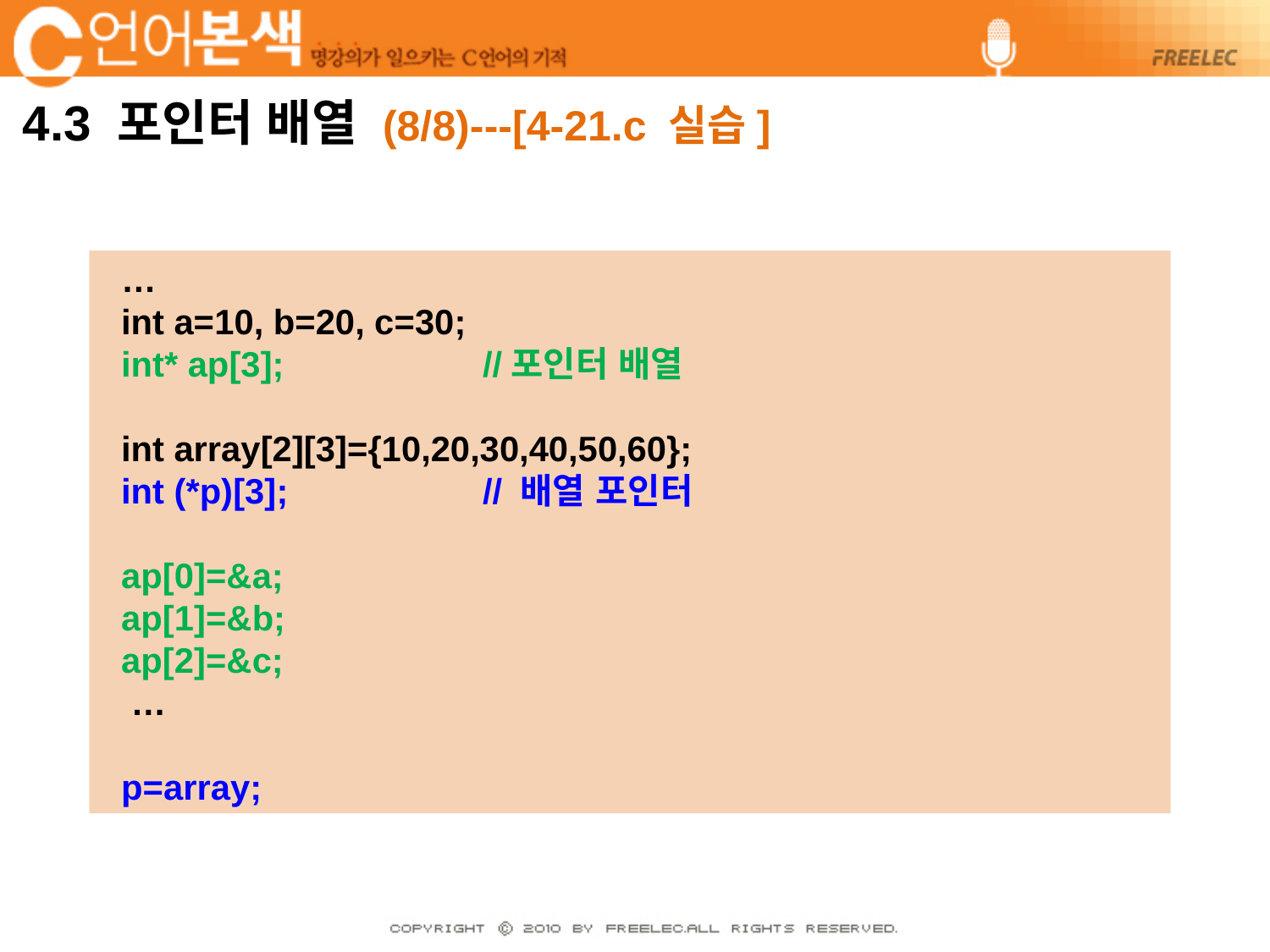

# 4.3 포인터 배열 (8/8)---[4-21.c 실습]
  …
  int a=10, b=20, c=30;
  int* ap[3];		//포인터 배열

  int array[2][3]={10,20,30,40,50,60};
  int (*p)[3];		// 배열 포인터

  ap[0]=&a;
  ap[1]=&b;
  ap[2]=&c;
   …

  p=array;